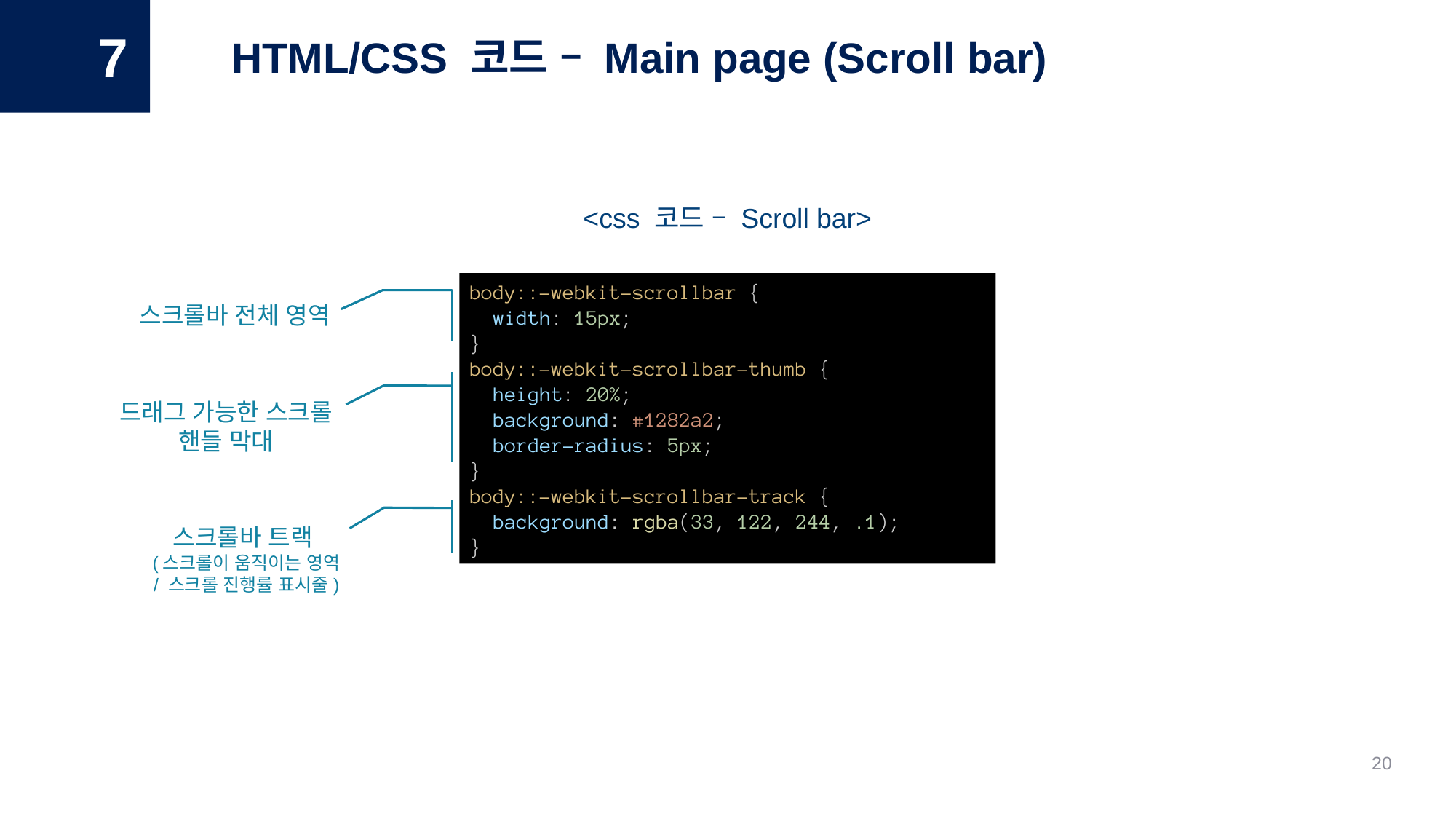

7
HTML/CSS 코드 – Main page (Scroll bar)
<css 코드 – Scroll bar>
body::-webkit-scrollbar {
  width: 15px;
}
body::-webkit-scrollbar-thumb {
  height: 20%;
  background: #1282a2;
  border-radius: 5px;
}
body::-webkit-scrollbar-track {
  background: rgba(33, 122, 244, .1);
}

스크롤바 전체 영역

드래그 가능한 스크롤 핸들 막대

스크롤바 트랙
(스크롤이 움직이는 영역
/ 스크롤 진행률 표시줄)
20